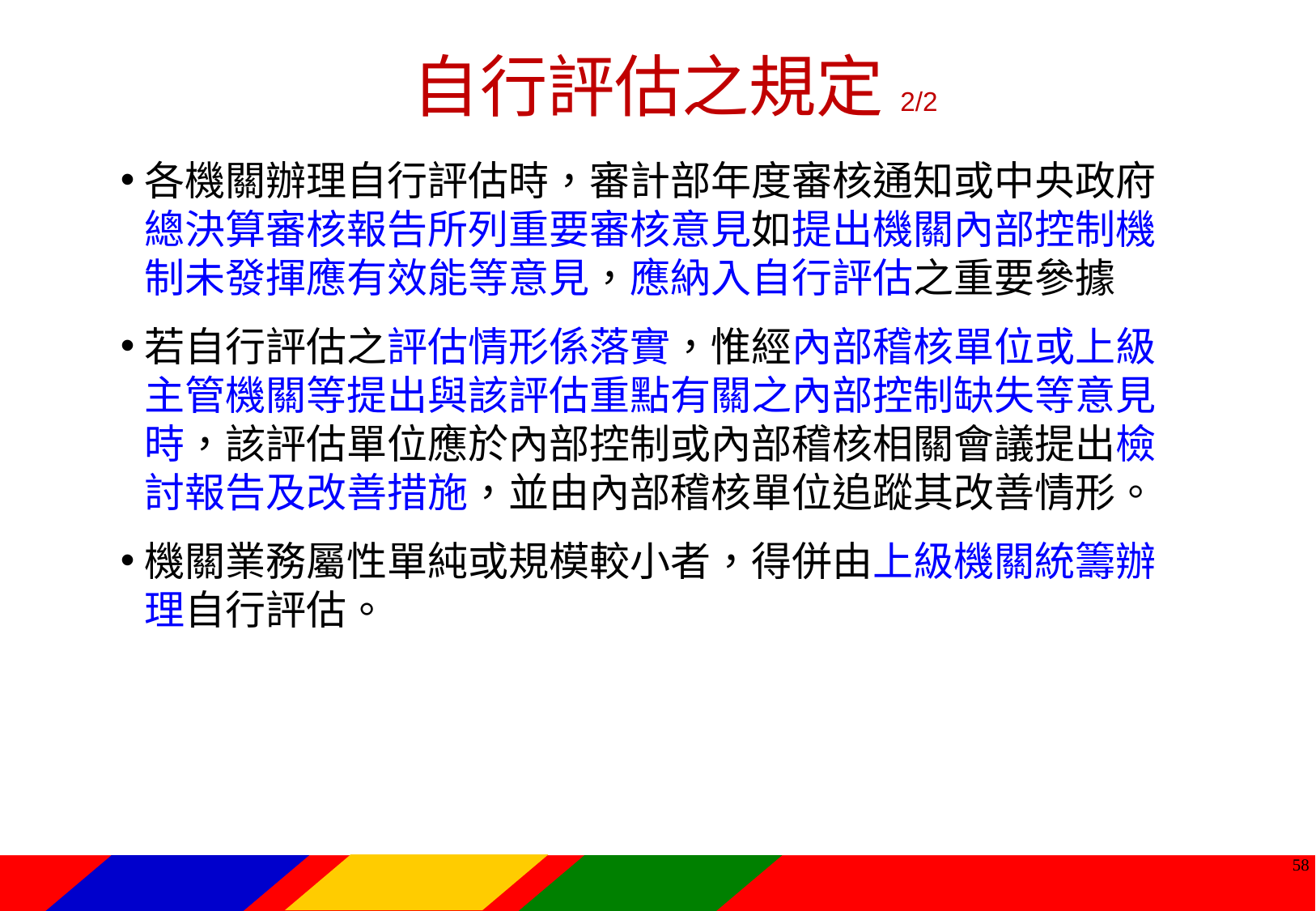

自行評估之規定2/2
各機關辦理自行評估時，審計部年度審核通知或中央政府總決算審核報告所列重要審核意見如提出機關內部控制機制未發揮應有效能等意見，應納入自行評估之重要參據
若自行評估之評估情形係落實，惟經內部稽核單位或上級主管機關等提出與該評估重點有關之內部控制缺失等意見時，該評估單位應於內部控制或內部稽核相關會議提出檢討報告及改善措施，並由內部稽核單位追蹤其改善情形。
機關業務屬性單純或規模較小者，得併由上級機關統籌辦理自行評估。

58